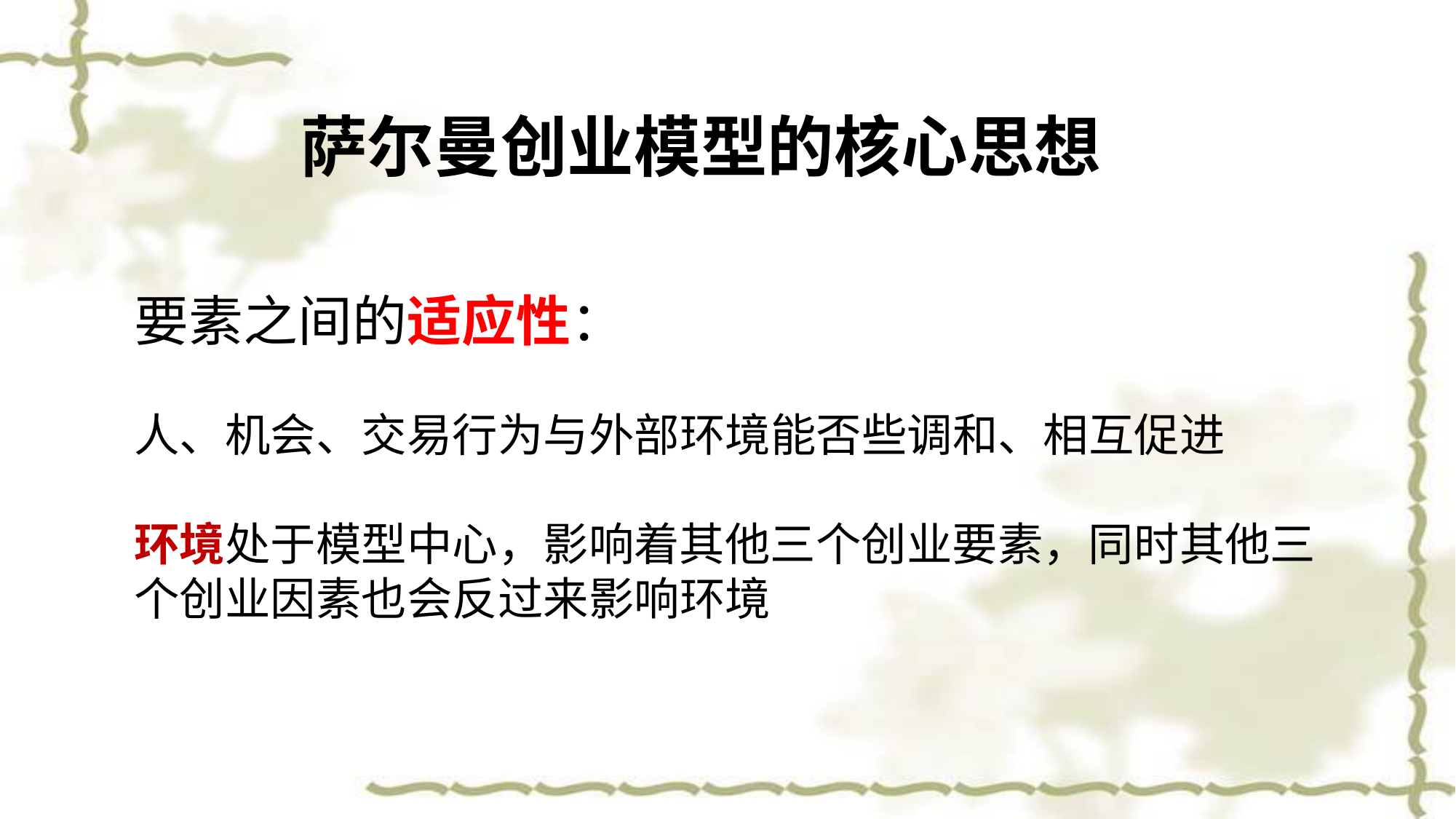

#
萨尔曼创业模型的核心思想

要素之间的适应性：

人、机会、交易行为与外部环境能否些调和、相互促进

环境处于模型中心，影响着其他三个创业要素，同时其他三个创业因素也会反过来影响环境